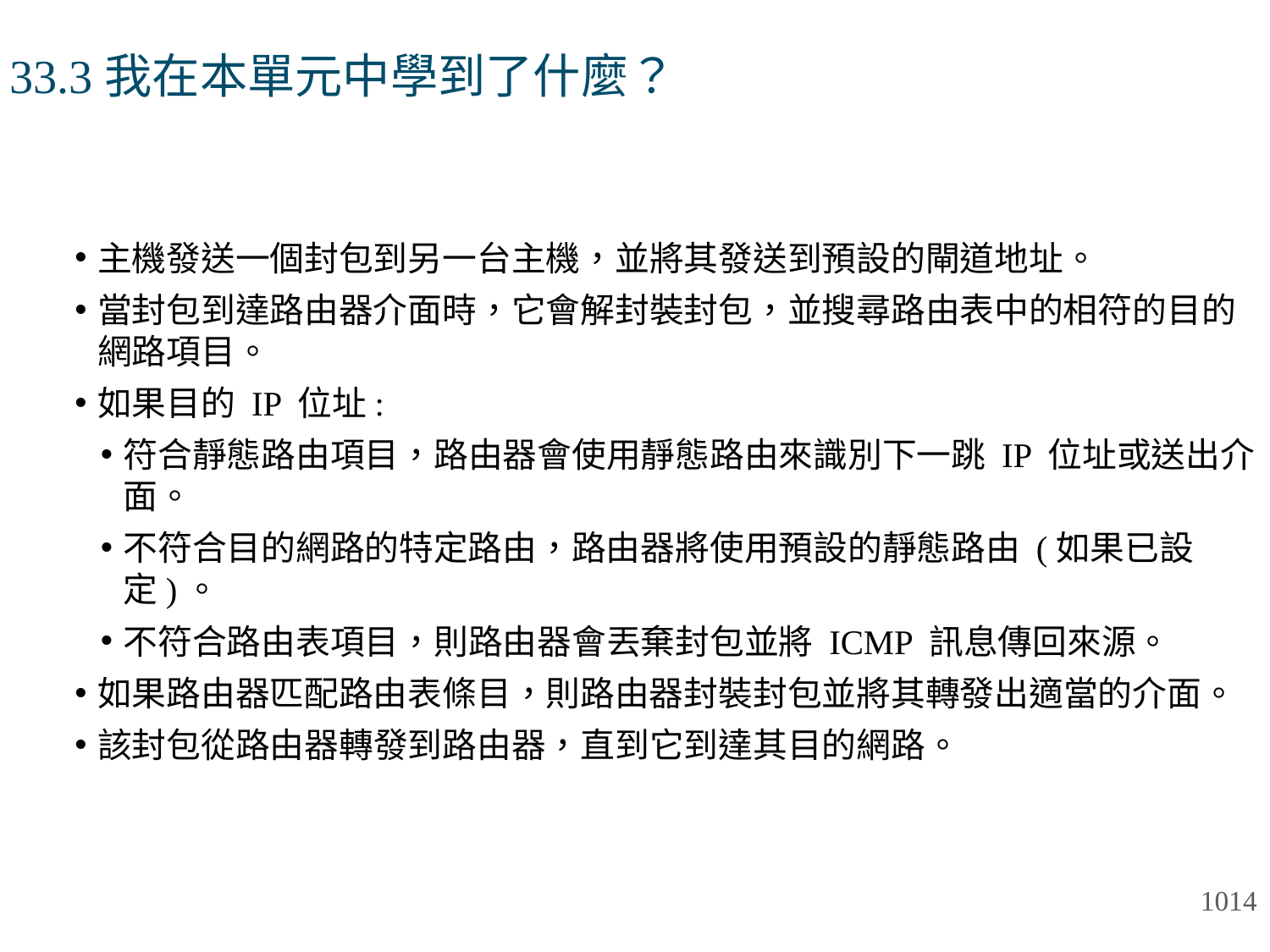

# 33.3我在本單元中學到了什麼？
主機發送一個封包到另一台主機，並將其發送到預設的閘道地址。
當封包到達路由器介面時，它會解封裝封包，並搜尋路由表中的相符的目的網路項目。
如果目的 IP 位址:
符合靜態路由項目，路由器會使用靜態路由來識別下一跳 IP 位址或送出介面。
不符合目的網路的特定路由，路由器將使用預設的靜態路由 (如果已設定)。
不符合路由表項目，則路由器會丟棄封包並將 ICMP 訊息傳回來源。
如果路由器匹配路由表條目，則路由器封裝封包並將其轉發出適當的介面。
該封包從路由器轉發到路由器，直到它到達其目的網路。
1014